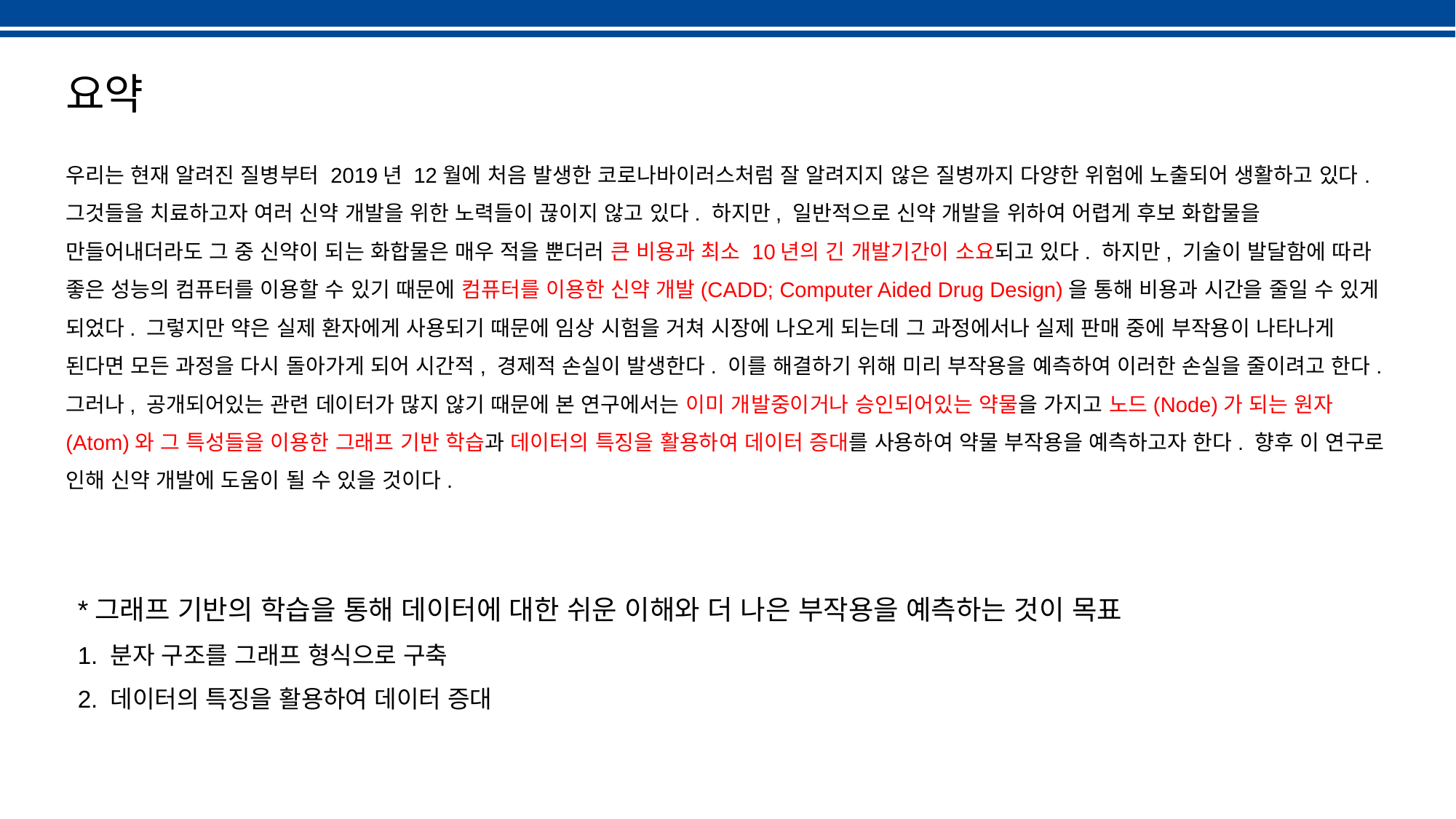

요약

우리는 현재 알려진 질병부터 2019년 12월에 처음 발생한 코로나바이러스처럼 잘 알려지지 않은 질병까지 다양한 위험에 노출되어 생활하고 있다. 그것들을 치료하고자 여러 신약 개발을 위한 노력들이 끊이지 않고 있다. 하지만, 일반적으로 신약 개발을 위하여 어렵게 후보 화합물을 만들어내더라도 그 중 신약이 되는 화합물은 매우 적을 뿐더러 큰 비용과 최소 10년의 긴 개발기간이 소요되고 있다. 하지만, 기술이 발달함에 따라 좋은 성능의 컴퓨터를 이용할 수 있기 때문에 컴퓨터를 이용한 신약 개발(CADD; Computer Aided Drug Design)을 통해 비용과 시간을 줄일 수 있게 되었다. 그렇지만 약은 실제 환자에게 사용되기 때문에 임상 시험을 거쳐 시장에 나오게 되는데 그 과정에서나 실제 판매 중에 부작용이 나타나게 된다면 모든 과정을 다시 돌아가게 되어 시간적, 경제적 손실이 발생한다. 이를 해결하기 위해 미리 부작용을 예측하여 이러한 손실을 줄이려고 한다. 그러나, 공개되어있는 관련 데이터가 많지 않기 때문에 본 연구에서는 이미 개발중이거나 승인되어있는 약물을 가지고 노드(Node)가 되는 원자(Atom)와 그 특성들을 이용한 그래프 기반 학습과 데이터의 특징을 활용하여 데이터 증대를 사용하여 약물 부작용을 예측하고자 한다. 향후 이 연구로 인해 신약 개발에 도움이 될 수 있을 것이다.
*그래프 기반의 학습을 통해 데이터에 대한 쉬운 이해와 더 나은 부작용을 예측하는 것이 목표
1. 분자 구조를 그래프 형식으로 구축
2. 데이터의 특징을 활용하여 데이터 증대